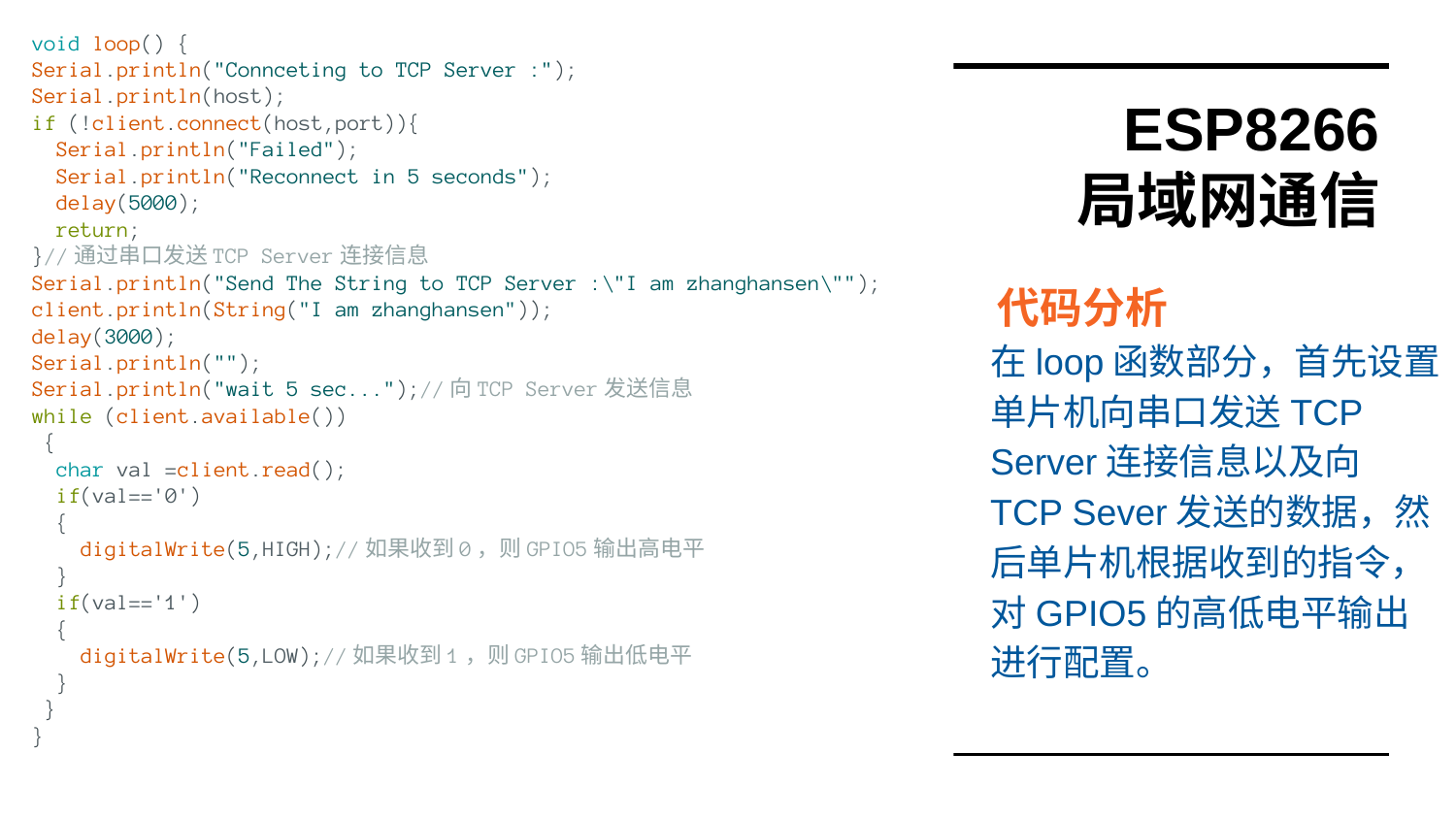

void loop() {
Serial.println("Connceting to TCP Server :");
Serial.println(host);
if (!client.connect(host,port)){
  Serial.println("Failed");
  Serial.println("Reconnect in 5 seconds");
  delay(5000);
  return;
}//通过串口发送TCP Server连接信息
Serial.println("Send The String to TCP Server :\"I am zhanghansen\"");
client.println(String("I am zhanghansen"));
delay(3000);
Serial.println("");
Serial.println("wait 5 sec...");//向TCP Server发送信息
while (client.available())
 {
  char val =client.read();
  if(val=='0')
  {
    digitalWrite(5,HIGH);//如果收到0，则GPIO5输出高电平
  }
  if(val=='1')
  {
    digitalWrite(5,LOW);//如果收到1，则GPIO5输出低电平
  }
 }
}

# ESP8266 局域网通信
  代码分析
在loop函数部分，首先设置单片机向串口发送TCP Server连接信息以及向TCP Sever发送的数据，然后单片机根据收到的指令，对GPIO5的高低电平输出进行配置。